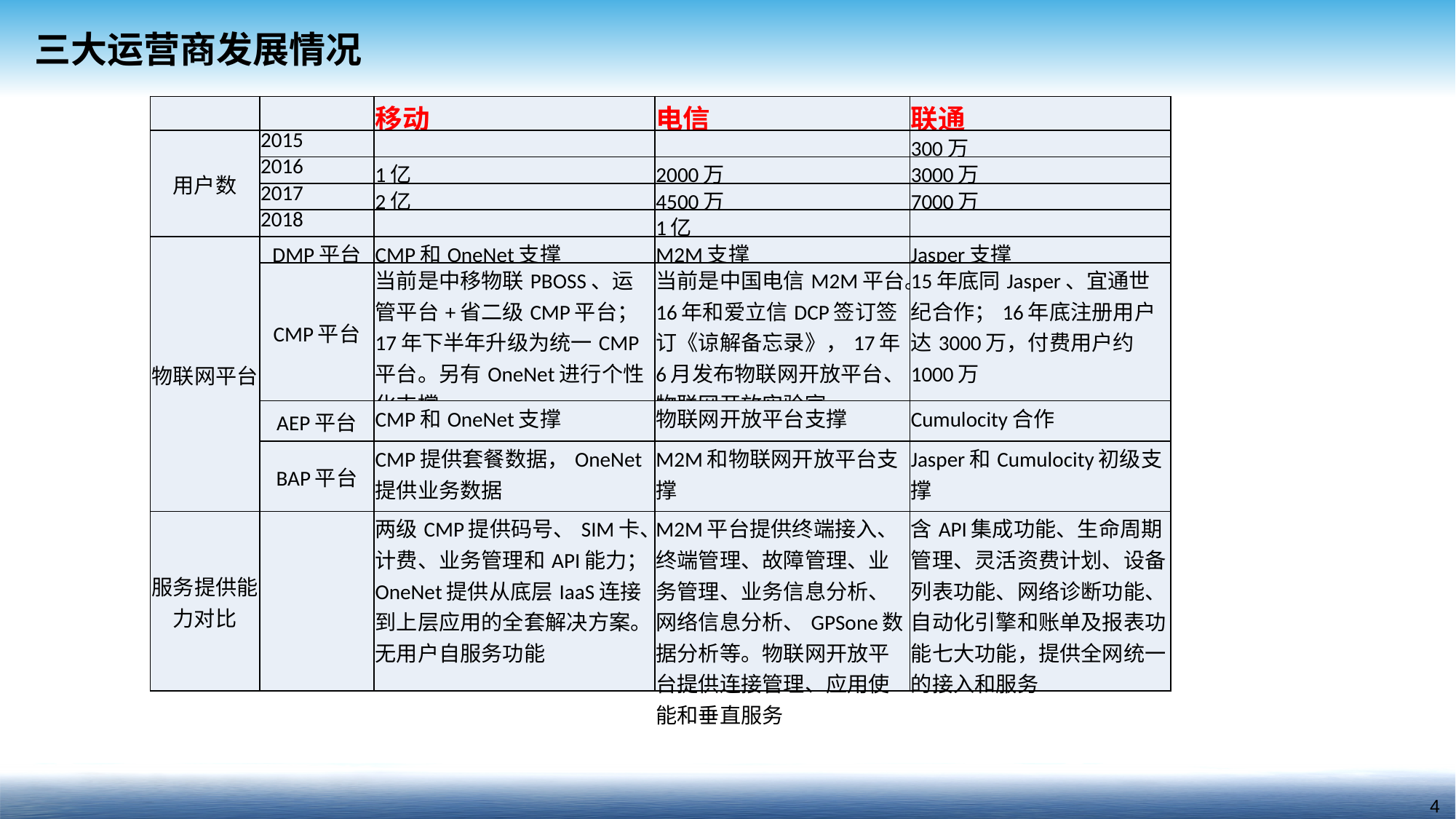

三大运营商发展情况
|  |  | 移动 | 电信 | 联通 |
| --- | --- | --- | --- | --- |
| 用户数 | 2015 |  |  | 300万 |
|  | 2016 | 1亿 | 2000万 | 3000万 |
|  | 2017 | 2亿 | 4500万 | 7000万 |
|  | 2018 |  | 1亿 |  |
| 物联网平台 | DMP平台 | CMP和OneNet支撑 | M2M支撑 | Jasper支撑 |
|  | CMP平台 | 当前是中移物联PBOSS、运管平台+省二级CMP平台；17年下半年升级为统一CMP平台。另有OneNet进行个性化支撑 | 当前是中国电信M2M平台。16年和爱立信DCP签订签订《谅解备忘录》，17年6月发布物联网开放平台、物联网开放实验室 | 15年底同Jasper、宜通世纪合作；16年底注册用户达3000万，付费用户约1000万 |
|  | AEP平台 | CMP和OneNet支撑 | 物联网开放平台支撑 | Cumulocity合作 |
|  | BAP平台 | CMP提供套餐数据，OneNet提供业务数据 | M2M和物联网开放平台支撑 | Jasper和Cumulocity初级支撑 |
| 服务提供能力对比 |  | 两级CMP提供码号、SIM卡、计费、业务管理和API能力；OneNet提供从底层IaaS连接到上层应用的全套解决方案。无用户自服务功能 | M2M平台提供终端接入、终端管理、故障管理、业务管理、业务信息分析、网络信息分析、GPSone数据分析等。物联网开放平台提供连接管理、应用使能和垂直服务 | 含API集成功能、生命周期管理、灵活资费计划、设备列表功能、网络诊断功能、自动化引擎和账单及报表功能七大功能，提供全网统一的接入和服务 |